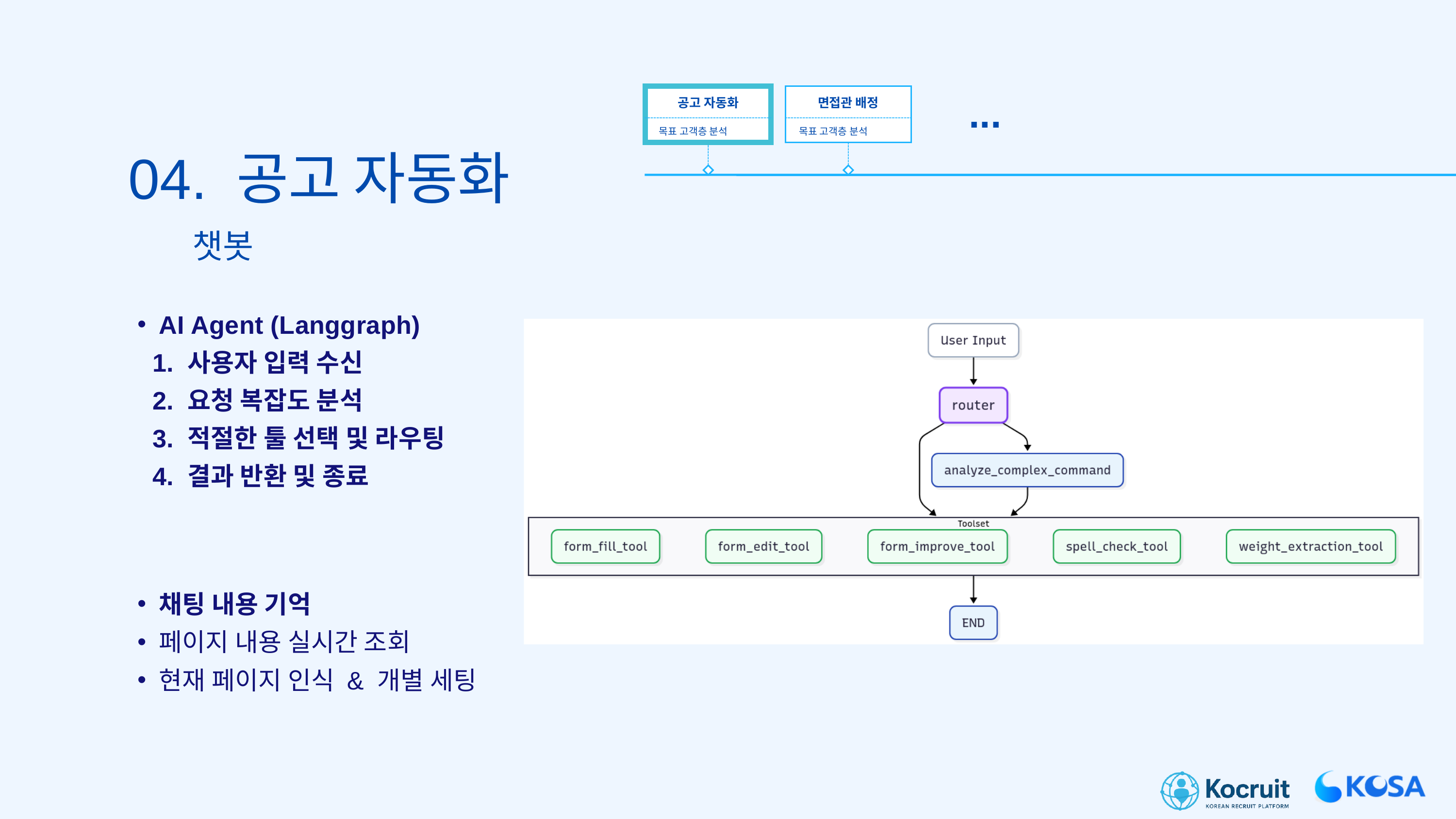

...
공고 자동화
면접관 배정

목표 고객층 분석
목표 고객층 분석
04. 공고 자동화

챗봇
AI Agent (Langgraph)
     1. 사용자 입력 수신
     2. 요청 복잡도 분석
     3. 적절한 툴 선택 및 라우팅
     4. 결과 반환 및 종료

채팅 내용 기억
페이지 내용 실시간 조회
현재 페이지 인식 & 개별 세팅